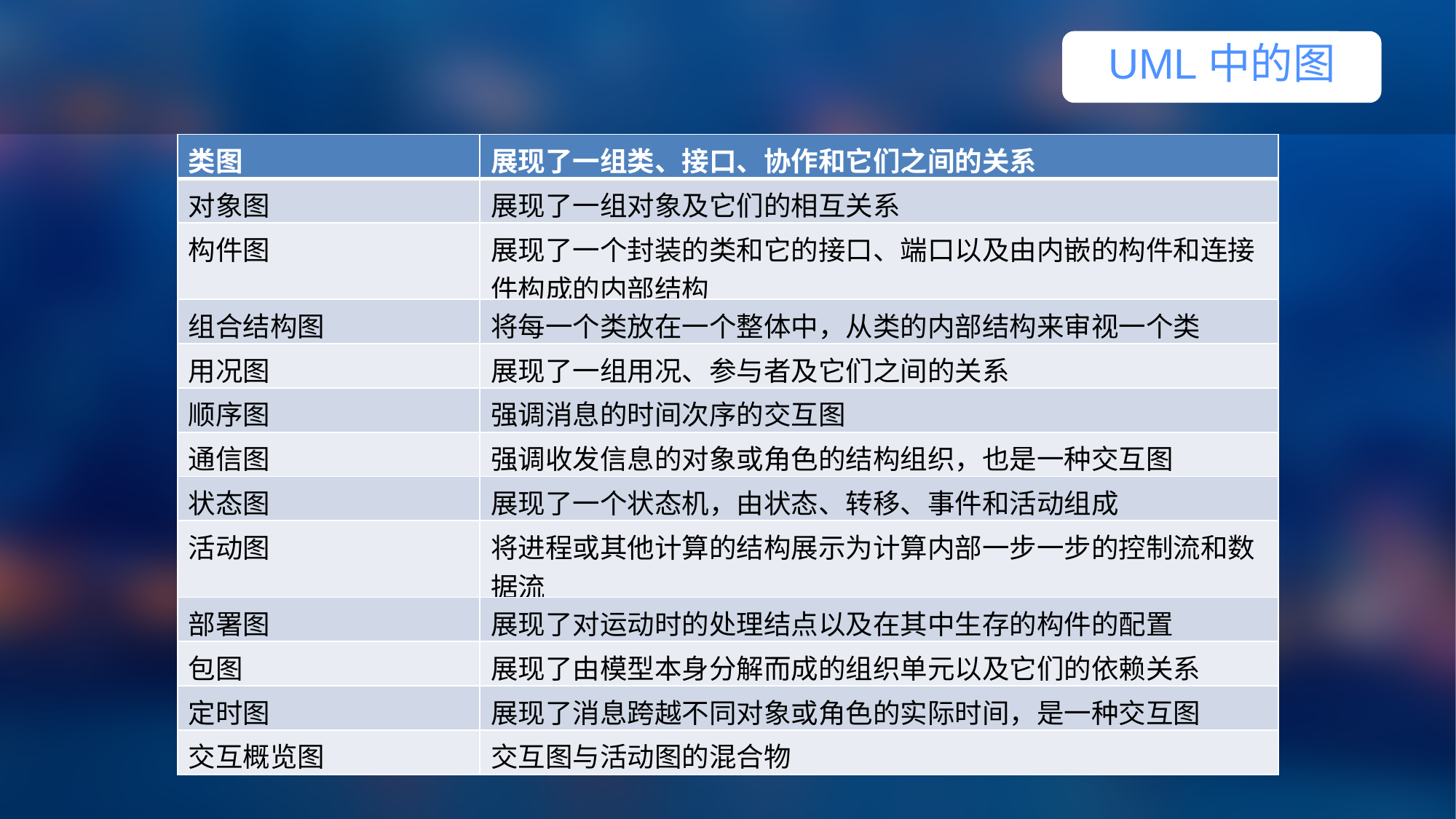

UML中的图
| 类图 | 展现了一组类、接口、协作和它们之间的关系 |
| --- | --- |
| 对象图 | 展现了一组对象及它们的相互关系 |
| 构件图 | 展现了一个封装的类和它的接口、端口以及由内嵌的构件和连接件构成的内部结构 |
| 组合结构图 | 将每一个类放在一个整体中，从类的内部结构来审视一个类 |
| 用况图 | 展现了一组用况、参与者及它们之间的关系 |
| 顺序图 | 强调消息的时间次序的交互图 |
| 通信图 | 强调收发信息的对象或角色的结构组织，也是一种交互图 |
| 状态图 | 展现了一个状态机，由状态、转移、事件和活动组成 |
| 活动图 | 将进程或其他计算的结构展示为计算内部一步一步的控制流和数据流 |
| 部署图 | 展现了对运动时的处理结点以及在其中生存的构件的配置 |
| 包图 | 展现了由模型本身分解而成的组织单元以及它们的依赖关系 |
| 定时图 | 展现了消息跨越不同对象或角色的实际时间，是一种交互图 |
| 交互概览图 | 交互图与活动图的混合物 |
1
                     点击添加标题